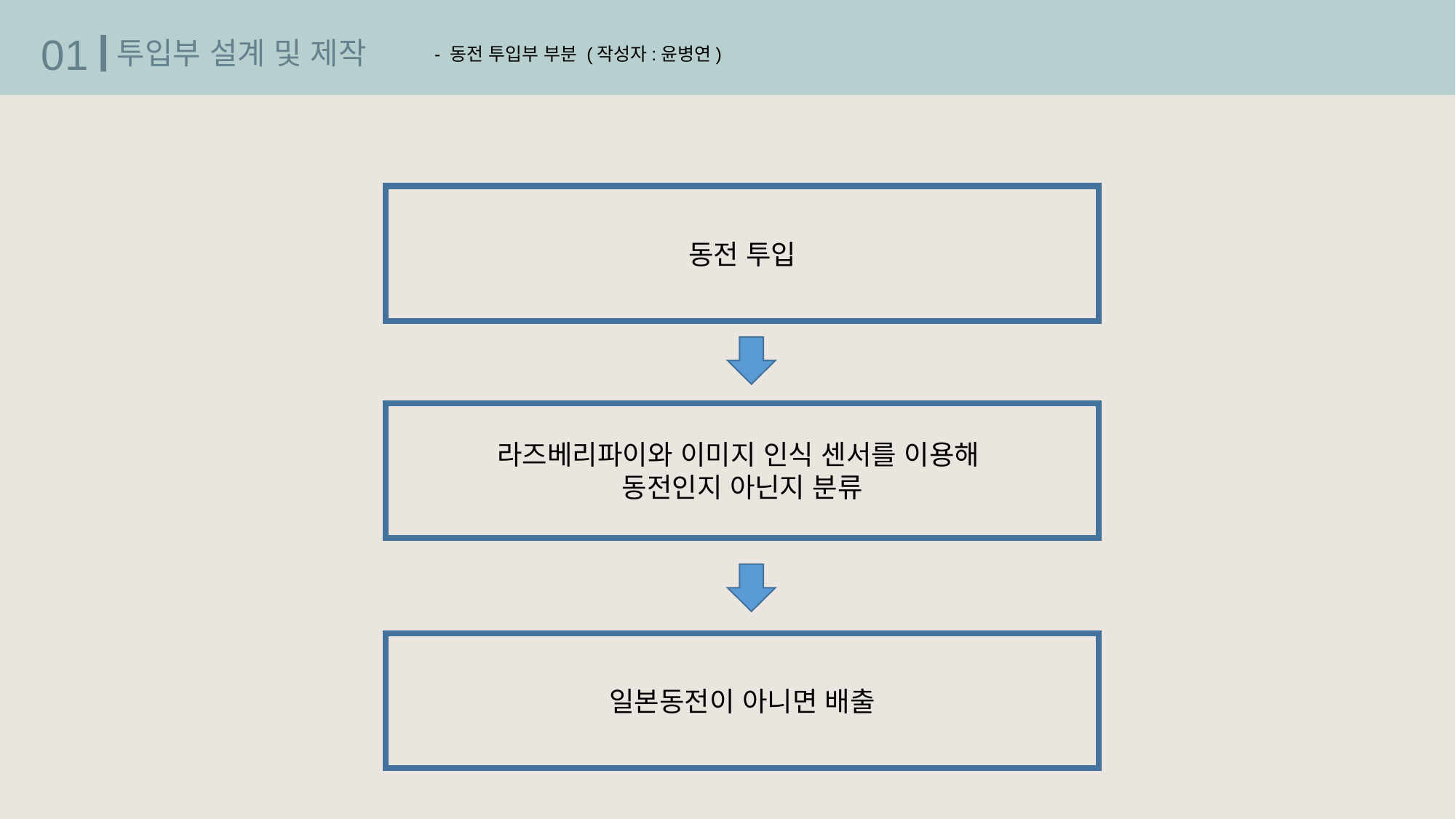

01
투입부 설계 및 제작

- 동전 투입부 부분 (작성자:윤병연)
동전 투입

라즈베리파이와 이미지 인식 센서를 이용해
동전인지 아닌지 분류

일본동전이 아니면 배출